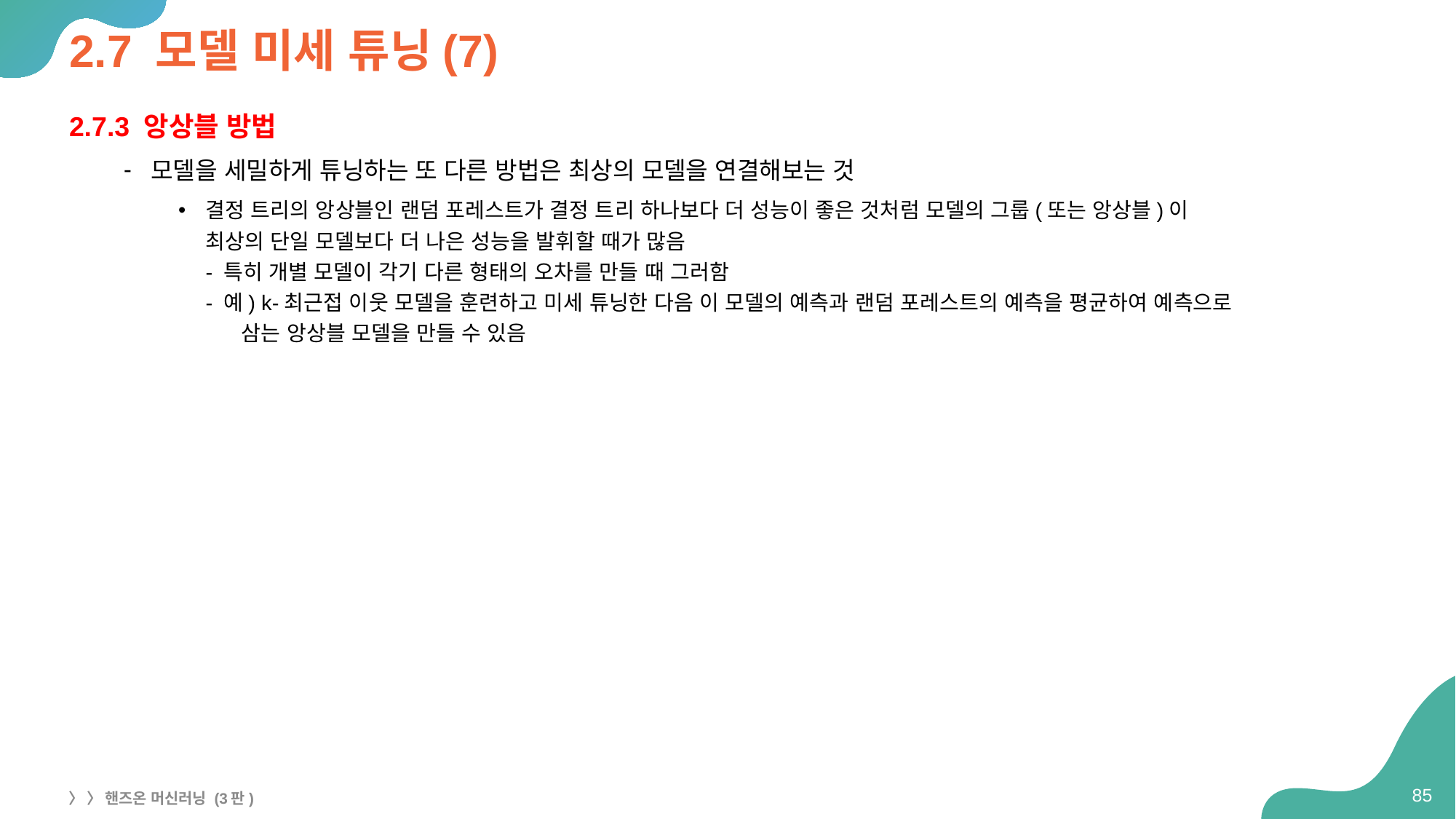

# 2.7 모델 미세 튜닝(7)
2.7.3 앙상블 방법
모델을 세밀하게 튜닝하는 또 다른 방법은 최상의 모델을 연결해보는 것
결정 트리의 앙상블인 랜덤 포레스트가 결정 트리 하나보다 더 성능이 좋은 것처럼 모델의 그룹(또는 앙상블)이
최상의 단일 모델보다 더 나은 성능을 발휘할 때가 많음
- 특히 개별 모델이 각기 다른 형태의 오차를 만들 때 그러함
- 예) k-최근접 이웃 모델을 훈련하고 미세 튜닝한 다음 이 모델의 예측과 랜덤 포레스트의 예측을 평균하여 예측으로
      삼는 앙상블 모델을 만들 수 있음

85
〉 〉 핸즈온 머신러닝 (3판)